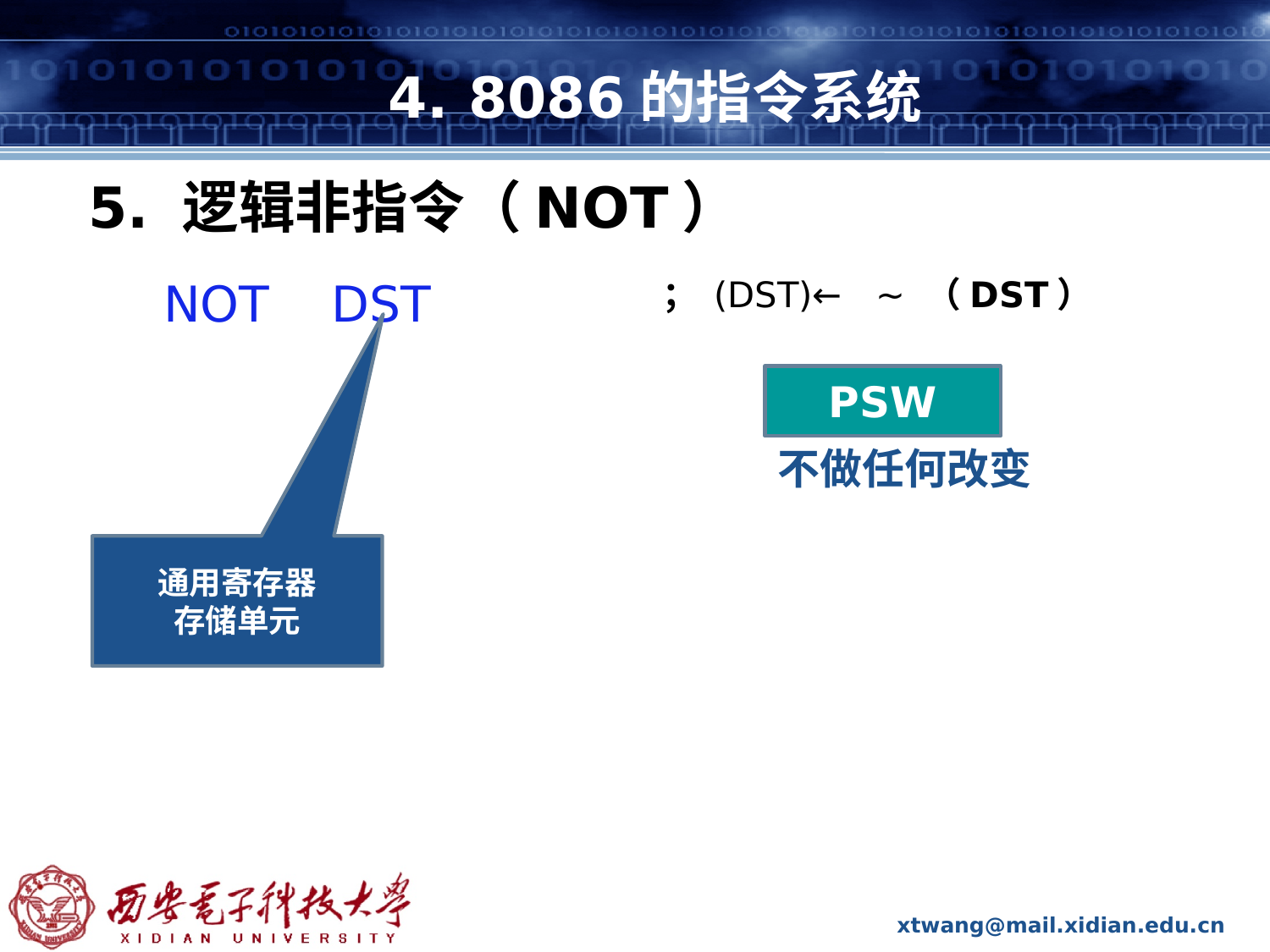

4. 8086的指令系统
5. 逻辑非指令（NOT）
NOT    DST
； (DST)←   ~ （DST）
PSW
不做任何改变
通用寄存器
存储单元